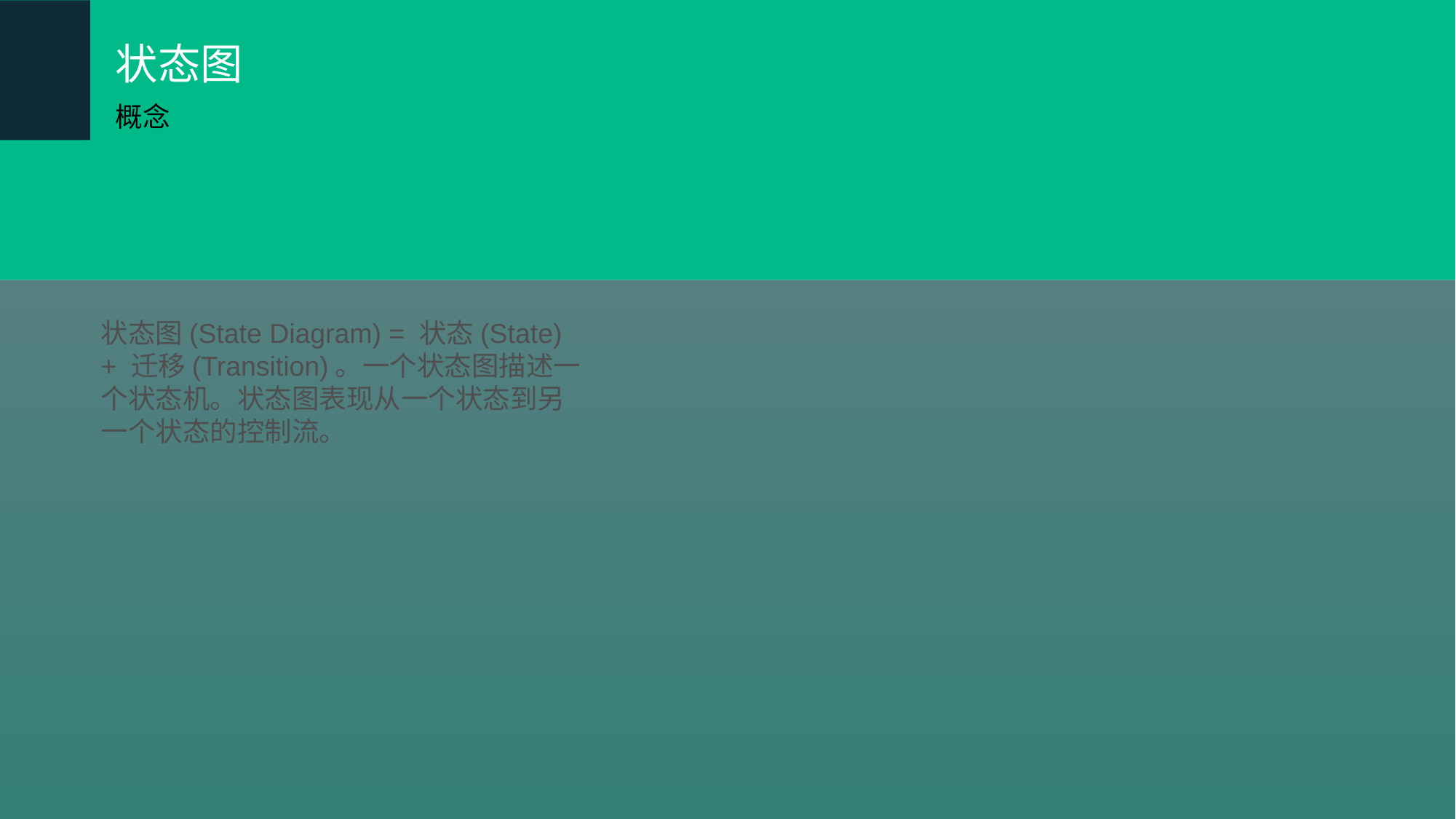

状态图
概念

状态图(State Diagram) = 状态(State) + 迁移(Transition)。一个状态图描述一个状态机。状态图表现从一个状态到另一个状态的控制流。